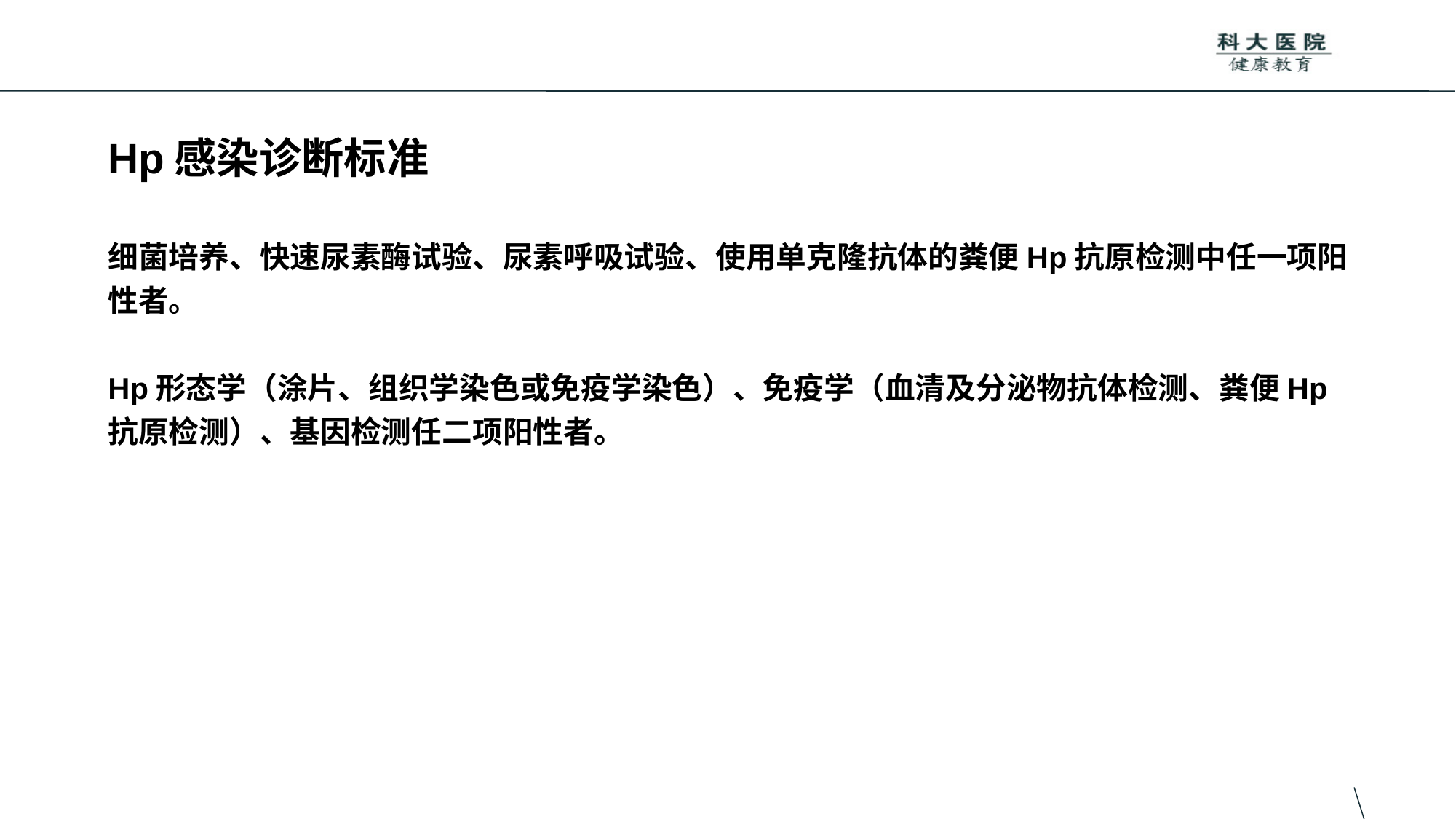

# Hp感染诊断标准
细菌培养、快速尿素酶试验、尿素呼吸试验、使用单克隆抗体的粪便Hp抗原检测中任一项阳性者。

Hp形态学（涂片、组织学染色或免疫学染色）、免疫学（血清及分泌物抗体检测、粪便Hp抗原检测）、基因检测任二项阳性者。